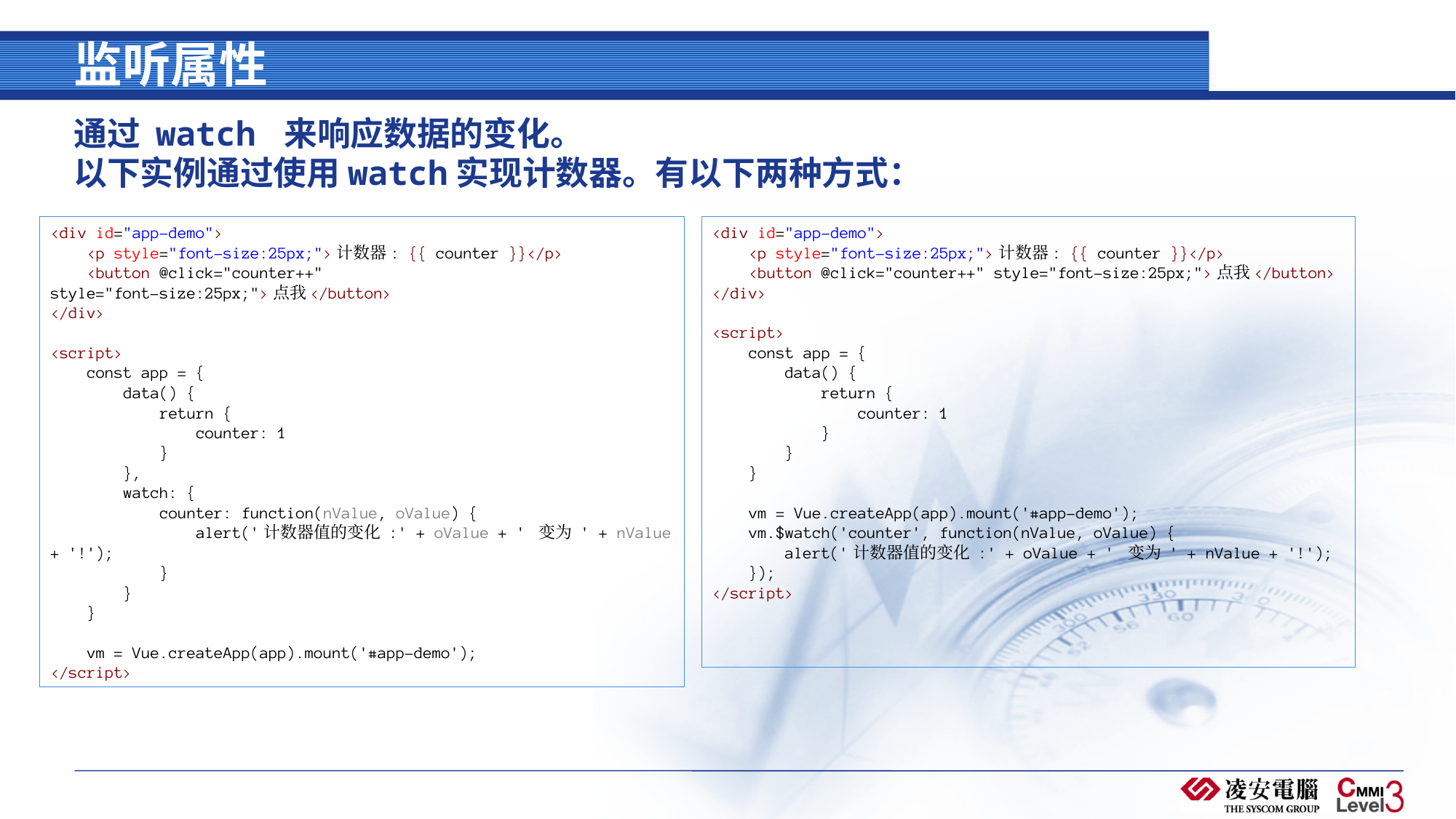

# 监听属性
通过 watch 来响应数据的变化。
以下实例通过使用watch实现计数器。有以下两种方式：
<div id="app-demo">
    <p style="font-size:25px;">计数器: {{ counter }}</p>
    <button @click="counter++" style="font-size:25px;">点我</button>
</div>
<script>
    const app = {
        data() {
            return {
                counter: 1
            }
        },
        watch: {
            counter: function(nValue, oValue) {
                alert('计数器值的变化 :' + oValue + ' 变为 ' + nValue + '!');
            }
        }
    }

    vm = Vue.createApp(app).mount('#app-demo');
</script>

<div id="app-demo">
    <p style="font-size:25px;">计数器: {{ counter }}</p>
    <button @click="counter++" style="font-size:25px;">点我</button>
</div>
<script>
    const app = {
        data() {
            return {
                counter: 1
            }
        }
    }

    vm = Vue.createApp(app).mount('#app-demo');
    vm.$watch('counter', function(nValue, oValue) {
        alert('计数器值的变化 :' + oValue + ' 变为 ' + nValue + '!');
    });
</script>